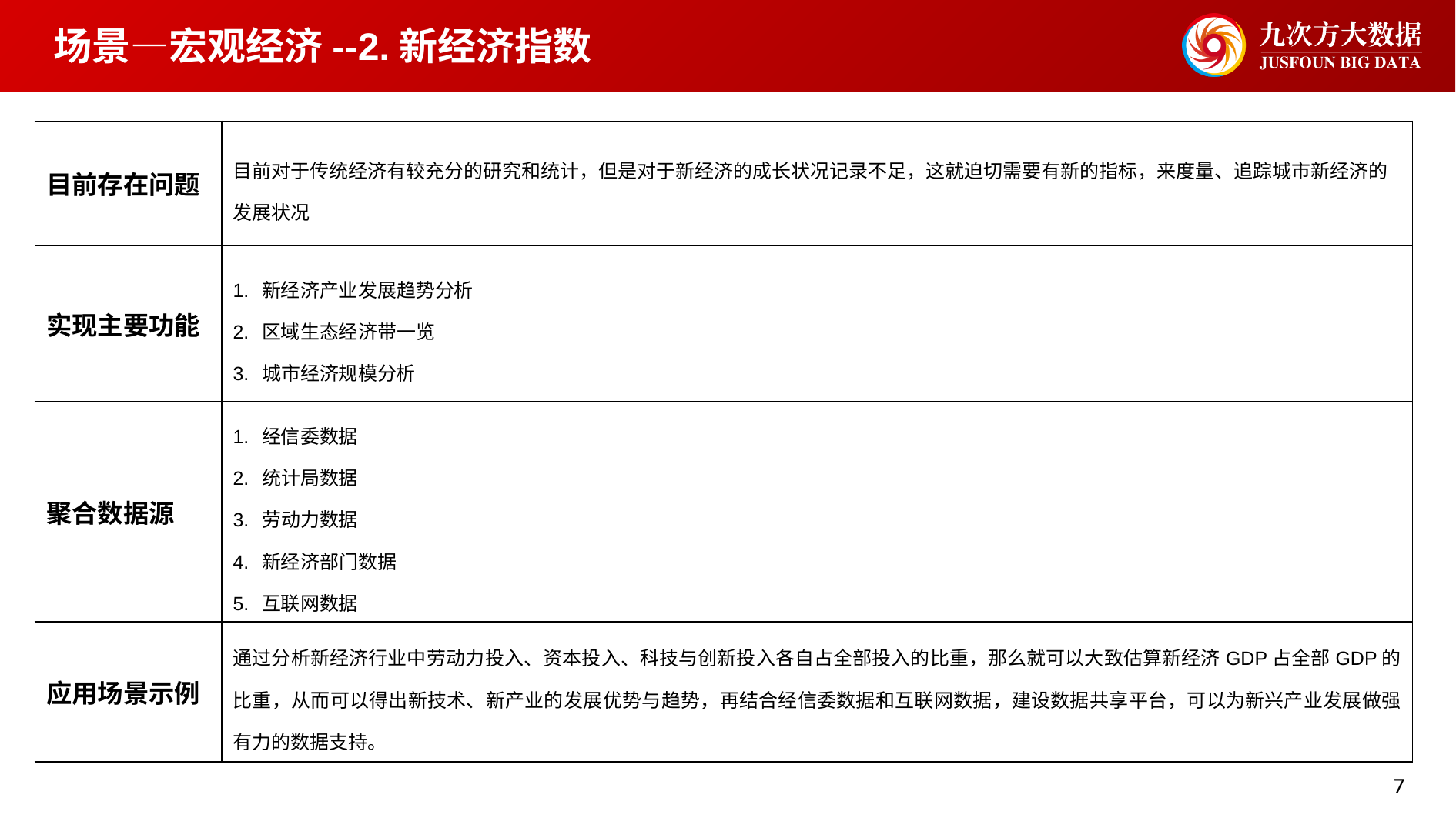

场景—宏观经济--2.新经济指数
| 目前存在问题 | 目前对于传统经济有较充分的研究和统计，但是对于新经济的成长状况记录不足，这就迫切需要有新的指标，来度量、追踪城市新经济的发展状况 |
| --- | --- |
| 实现主要功能 | 新经济产业发展趋势分析 区域生态经济带一览 城市经济规模分析 |
| 聚合数据源 | 经信委数据 统计局数据 劳动力数据 新经济部门数据 互联网数据 |
| 应用场景示例 | 通过分析新经济行业中劳动力投入、资本投入、科技与创新投入各自占全部投入的比重，那么就可以大致估算新经济GDP占全部GDP的比重，从而可以得出新技术、新产业的发展优势与趋势，再结合经信委数据和互联网数据，建设数据共享平台，可以为新兴产业发展做强有力的数据支持。 |
7